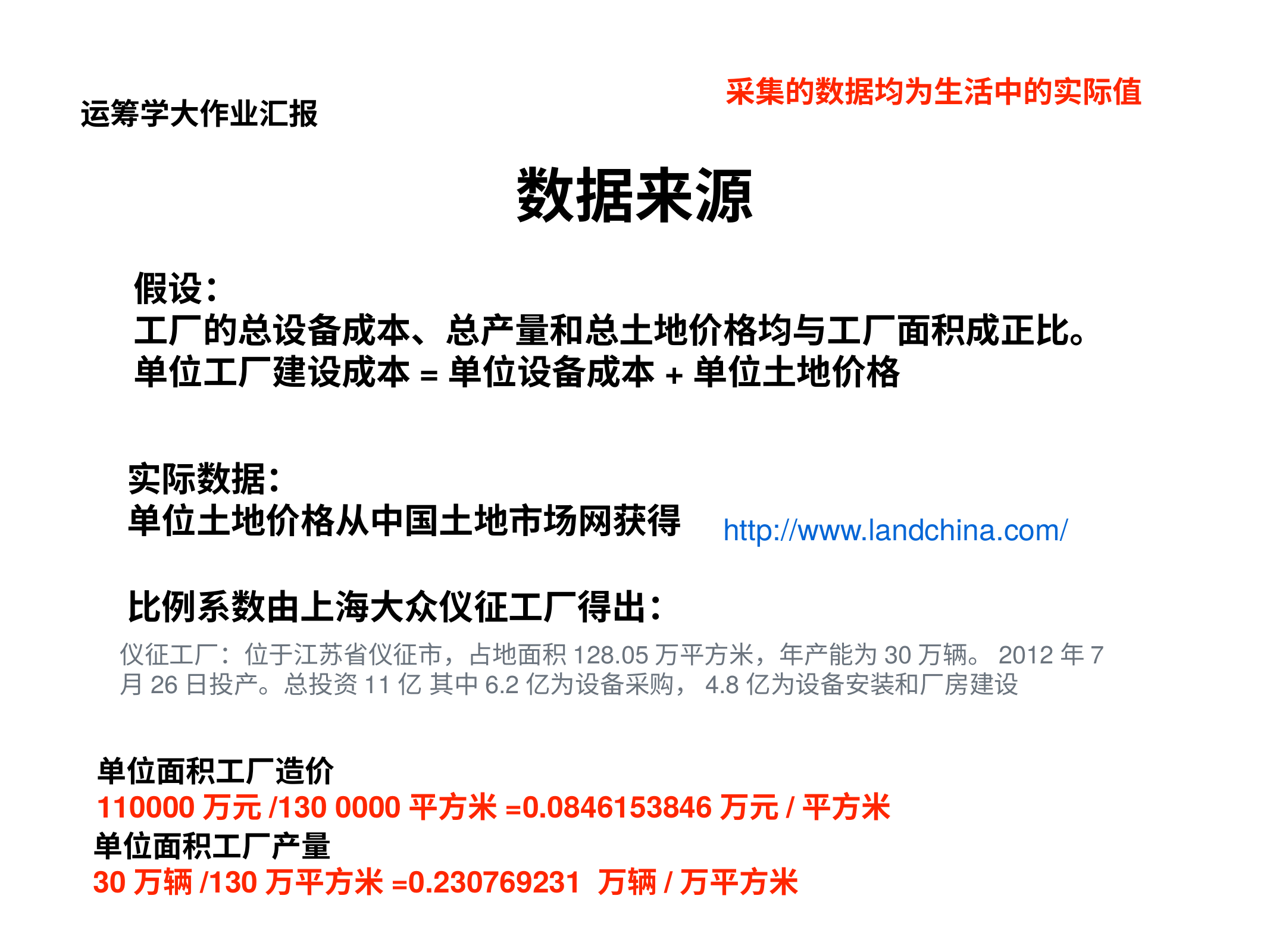

采集的数据均为生活中的实际值
运筹学大作业汇报
数据来源
假设：
工厂的总设备成本、总产量和总土地价格均与工厂面积成正比。
单位工厂建设成本=单位设备成本+单位土地价格
实际数据：
单位土地价格从中国土地市场网获得
http://www.landchina.com/
比例系数由上海大众仪征工厂得出：
仪征工厂：位于江苏省仪征市，占地面积128.05万平方米，年产能为30万辆。2012年7月26日投产。总投资11亿 其中6.2亿为设备采购，4.8亿为设备安装和厂房建设
单位面积工厂造价
110000万元/130 0000平方米=0.0846153846万元/平方米

单位面积工厂产量
30万辆/130万平方米=0.230769231 万辆/万平方米